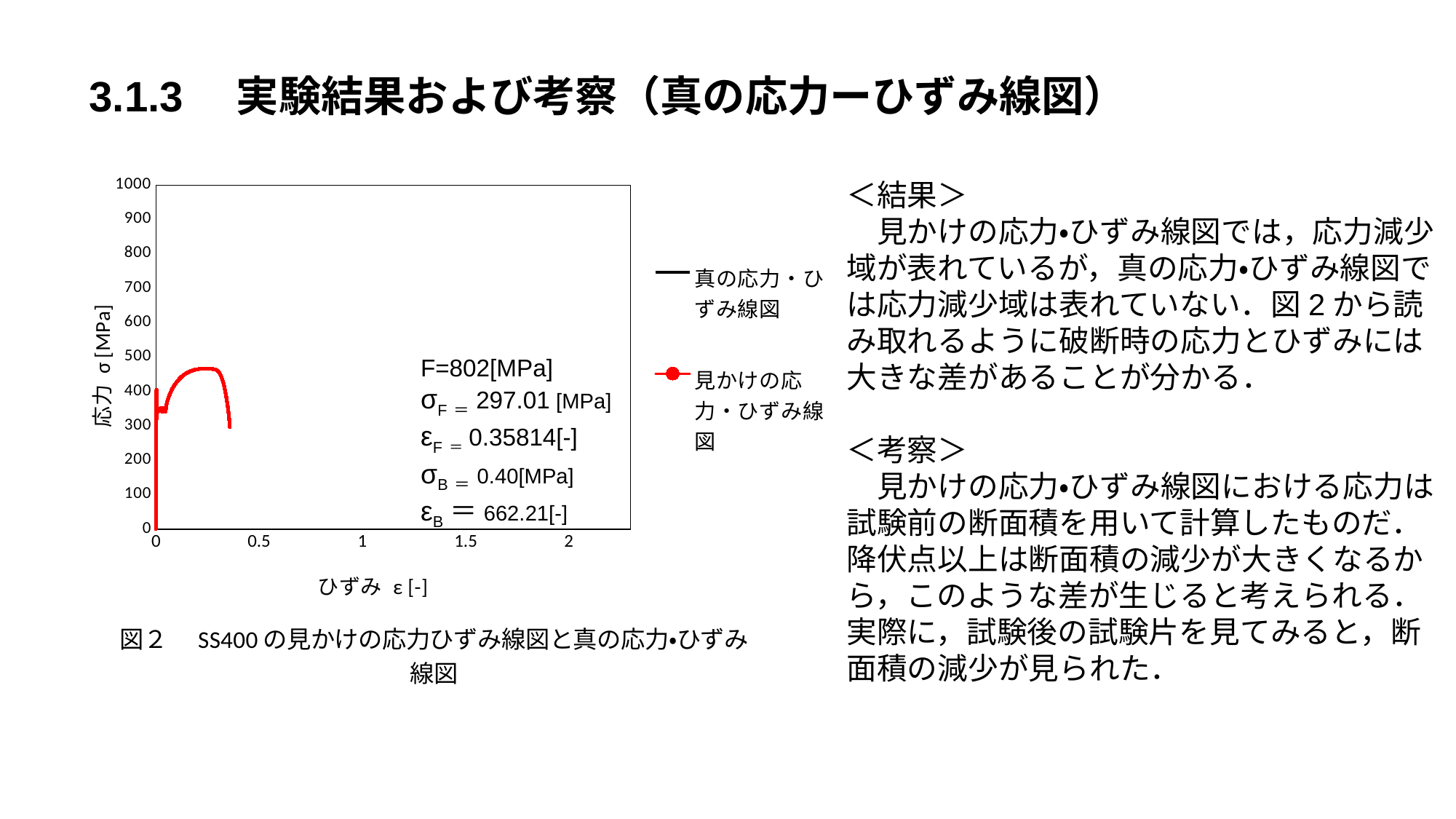

#
3.1.3　実験結果および考察（真の応力ーひずみ線図）

### Chart: 図２　SS400の見かけの応力ひずみ線図と真の応力・ひずみ線図

| Category |  |  |
|---|---|---|
＜結果＞
　見かけの応力・ひずみ線図では，応力減少域が表れているが，真の応力・ひずみ線図では応力減少域は表れていない．図2から読み取れるように破断時の応力とひずみには大きな差があることが分かる．

＜考察＞
　見かけの応力・ひずみ線図における応力は試験前の断面積を用いて計算したものだ．
降伏点以上は断面積の減少が大きくなるから，このような差が生じると考えられる．
実際に，試験後の試験片を見てみると，断面積の減少が見られた．
F=802[MPa]
σF＝297.01 [MPa]
εF＝0.35814[-]
σB＝0.40[MPa]
εB＝662.21[-]